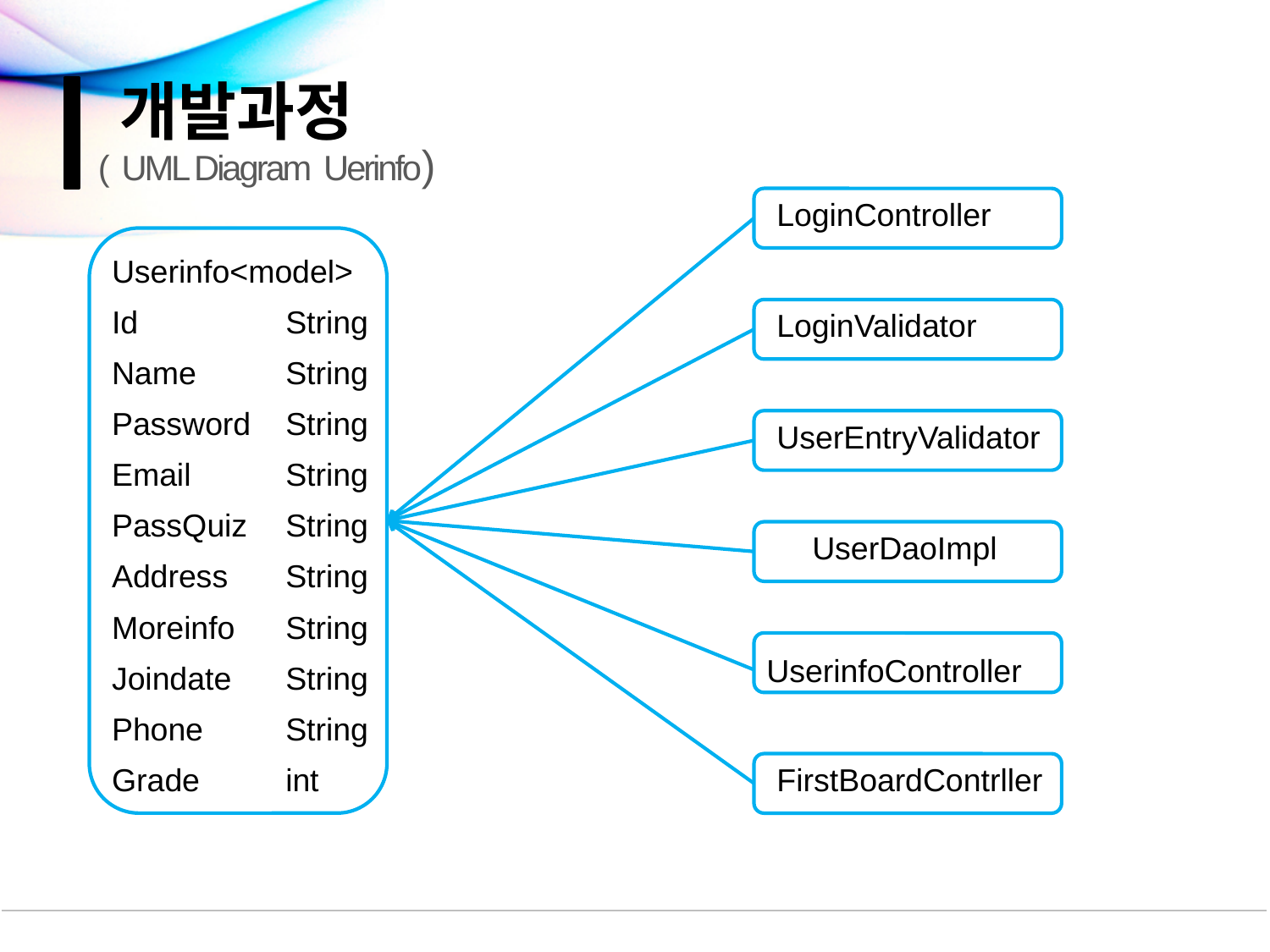

개발과정

(  UML Diagram  Uerinfo)

LoginController

| Userinfo<model> |  |
| --- | --- |
| Id | String |
| Name | String |
| Password | String |
| Email | String |
| PassQuiz | String |
| Address | String |
| Moreinfo | String |
| Joindate | String |
| Phone | String |
| Grade | int |

LoginValidator

UserEntryValidator

    UserDaoImpl

UserinfoController

FirstBoardContrller